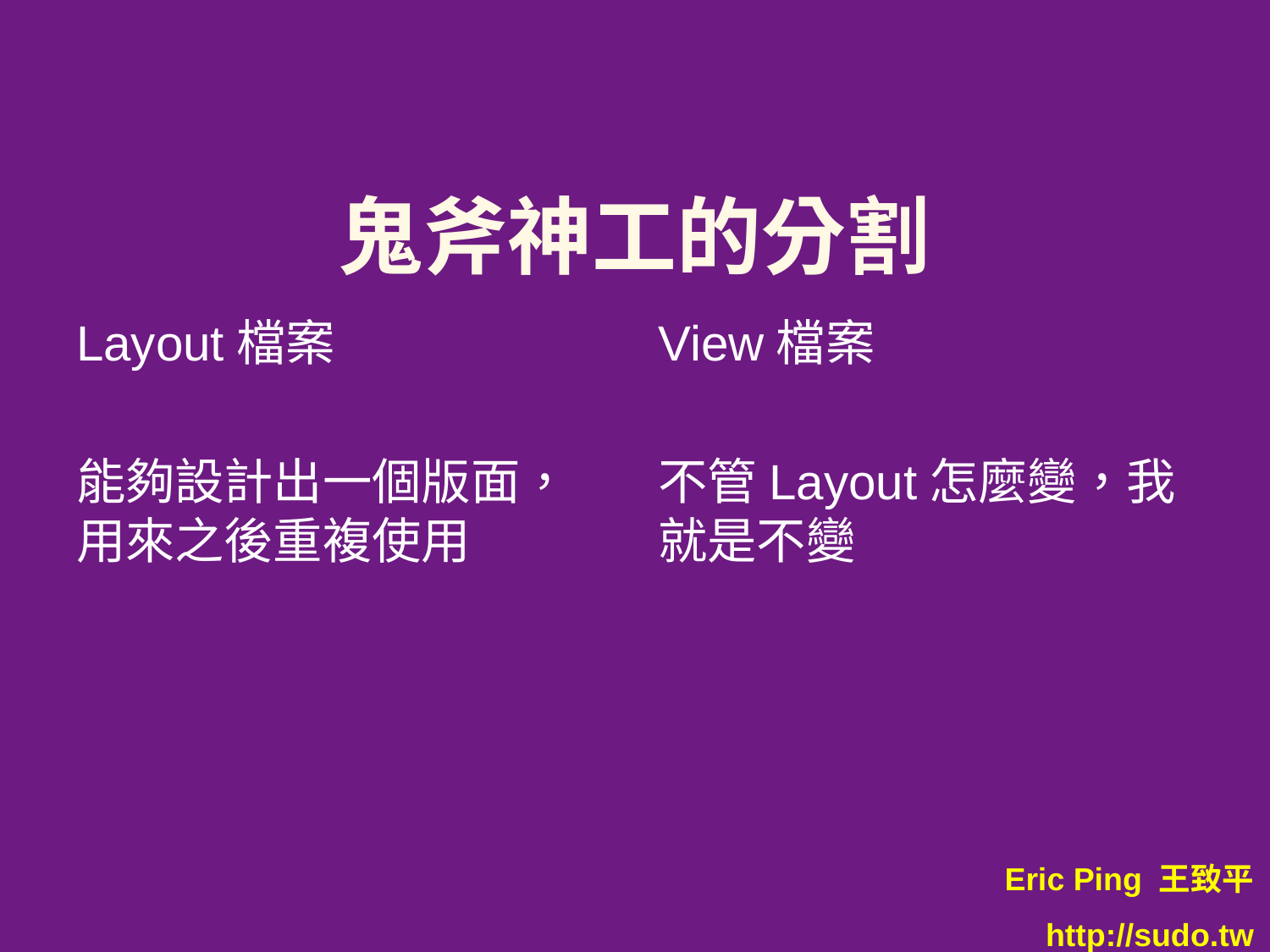

# 鬼斧神工的分割
Layout檔案

能夠設計出一個版面，用來之後重複使用
View檔案

不管Layout怎麼變，我就是不變